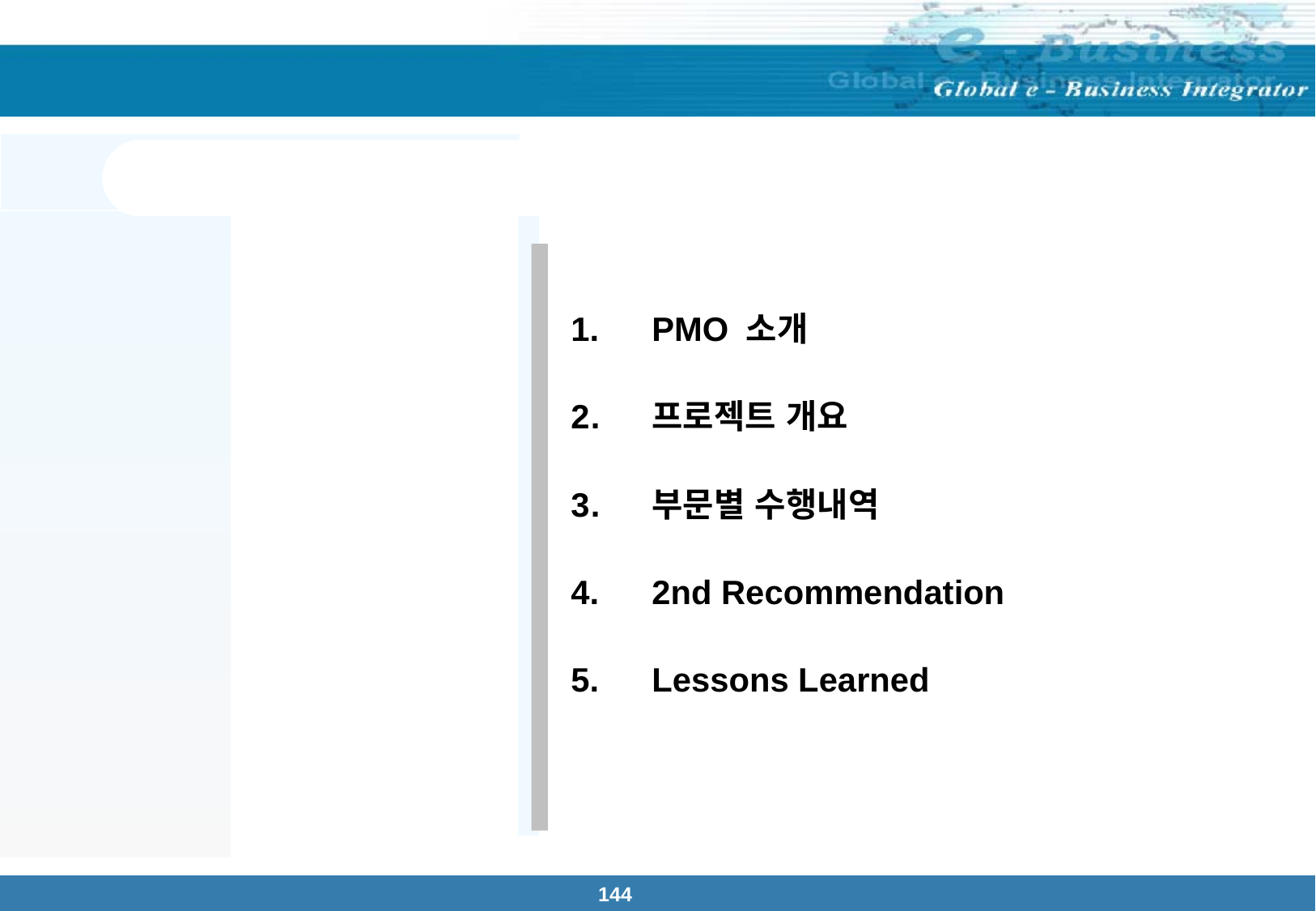

Table of Contents

PMO 소개
프로젝트 개요
부문별 수행내역
2nd Recommendation
Lessons Learned
144